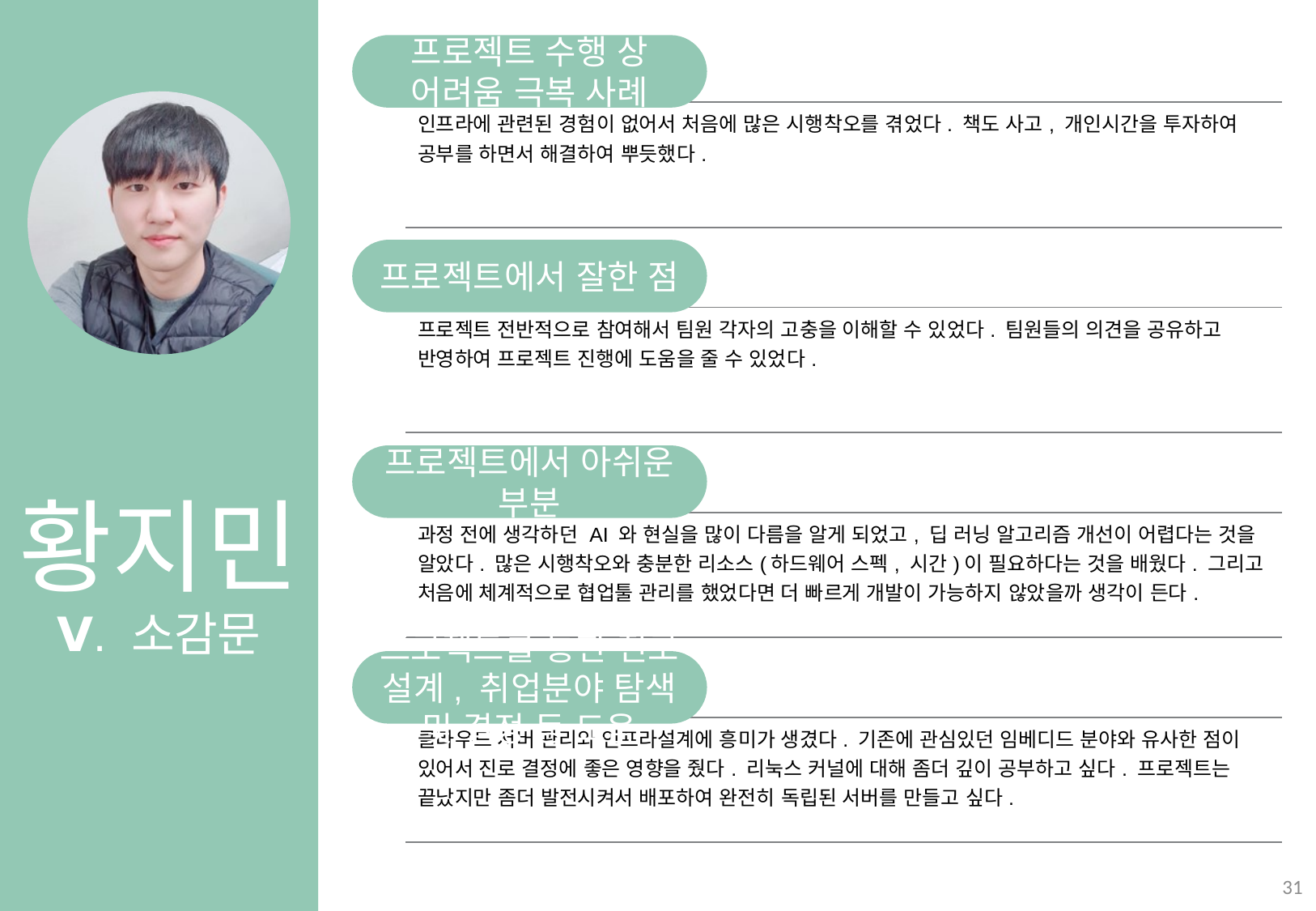

황지민
Ⅴ. 소감문
프로젝트 수행 상 어려움 극복 사례
프로젝트에서 잘한 점
프로젝트에서 아쉬운 부분
프로젝트를 통한 진로 설계, 취업분야 탐색 및 결정 등 도움

| 인프라에 관련된 경험이 없어서 처음에 많은 시행착오를 겪었다. 책도 사고, 개인시간을 투자하여 공부를 하면서 해결하여 뿌듯했다. |
| --- |
| 프로젝트 전반적으로 참여해서 팀원 각자의 고충을 이해할 수 있었다. 팀원들의 의견을 공유하고 반영하여 프로젝트 진행에 도움을 줄 수 있었다. |
| --- |
| 과정 전에 생각하던 AI 와 현실을 많이 다름을 알게 되었고, 딥 러닝 알고리즘 개선이 어렵다는 것을 알았다. 많은 시행착오와 충분한 리소스(하드웨어 스펙, 시간)이 필요하다는 것을 배웠다. 그리고 처음에 체계적으로 협업툴 관리를 했었다면 더 빠르게 개발이 가능하지 않았을까 생각이 든다. |
| --- |
| 클라우드 서버 관리와 인프라설계에 흥미가 생겼다. 기존에 관심있던 임베디드 분야와 유사한 점이 있어서 진로 결정에 좋은 영향을 줬다. 리눅스 커널에 대해 좀더 깊이 공부하고 싶다. 프로젝트는 끝났지만 좀더 발전시켜서 배포하여 완전히 독립된 서버를 만들고 싶다. |
| --- |
31